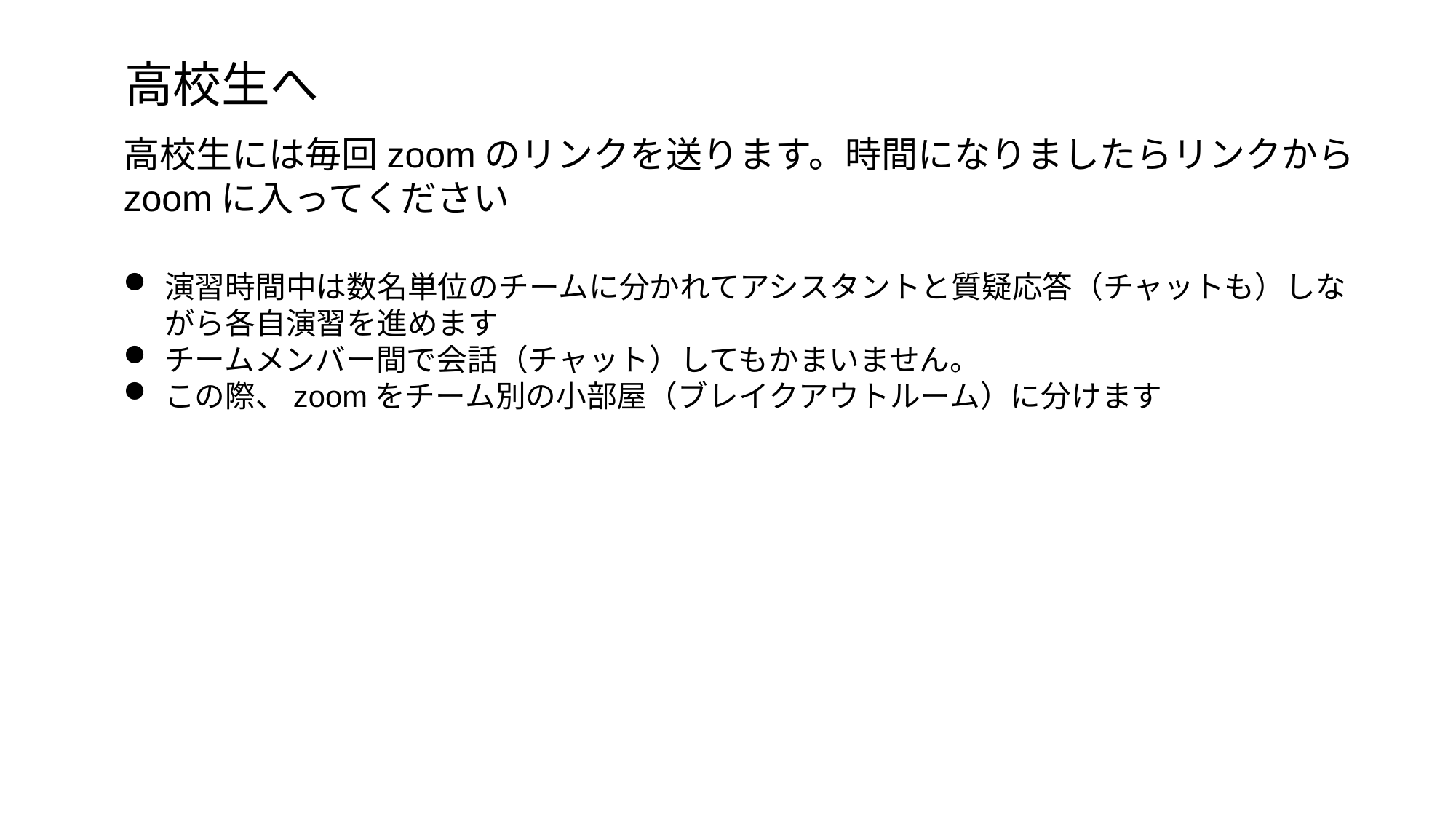

高校生へ
高校生には毎回zoomのリンクを送ります。時間になりましたらリンクからzoomに入ってください
演習時間中は数名単位のチームに分かれてアシスタントと質疑応答（チャットも）しながら各自演習を進めます
チームメンバー間で会話（チャット）してもかまいません。
この際、zoomをチーム別の小部屋（ブレイクアウトルーム）に分けます